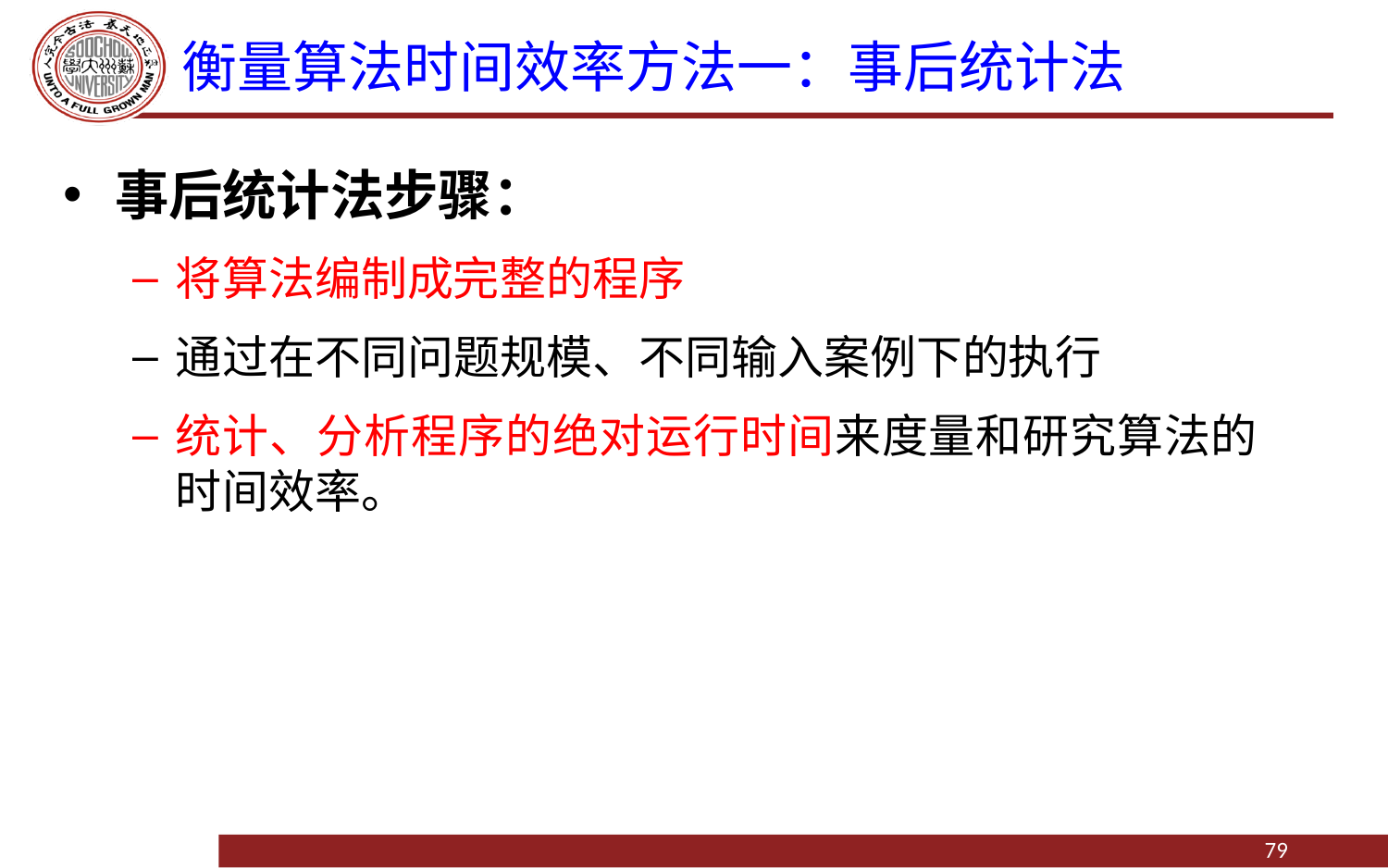

# 衡量算法时间效率方法一：事后统计法
事后统计法步骤：
将算法编制成完整的程序
通过在不同问题规模、不同输入案例下的执行
统计、分析程序的绝对运行时间来度量和研究算法的时间效率。

79